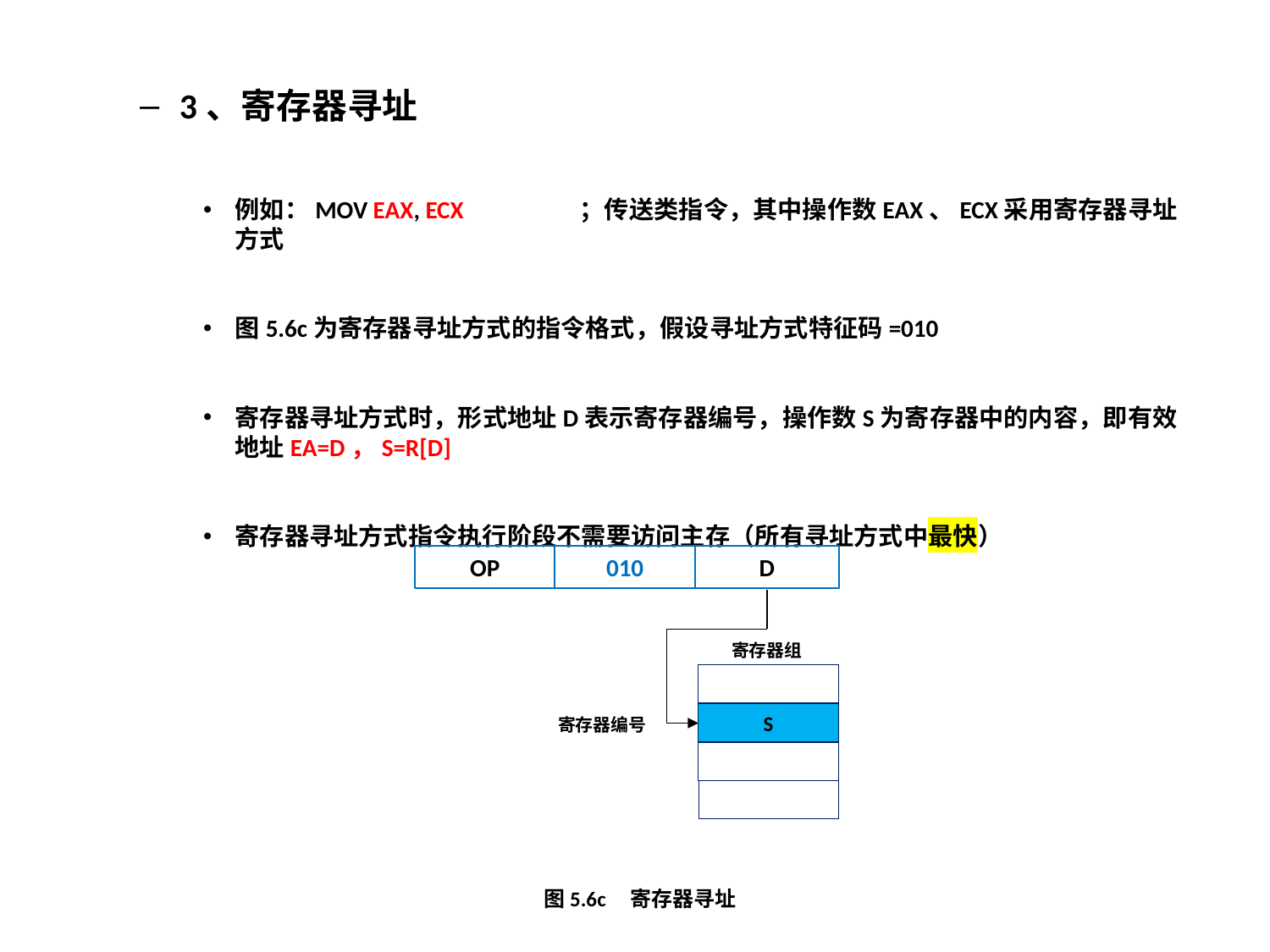

3、寄存器寻址

例如：MOV EAX, ECX                    ；传送类指令，其中操作数EAX、ECX采用寄存器寻址方式

图5.6c为寄存器寻址方式的指令格式，假设寻址方式特征码=010

寄存器寻址方式时，形式地址D表示寄存器编号，操作数S为寄存器中的内容，即有效地址EA=D，S=R[D]

寄存器寻址方式指令执行阶段不需要访问主存（所有寻址方式中最快）
OP
010
图5.6c    寄存器寻址
D

S
寄存器编号

寄存器组